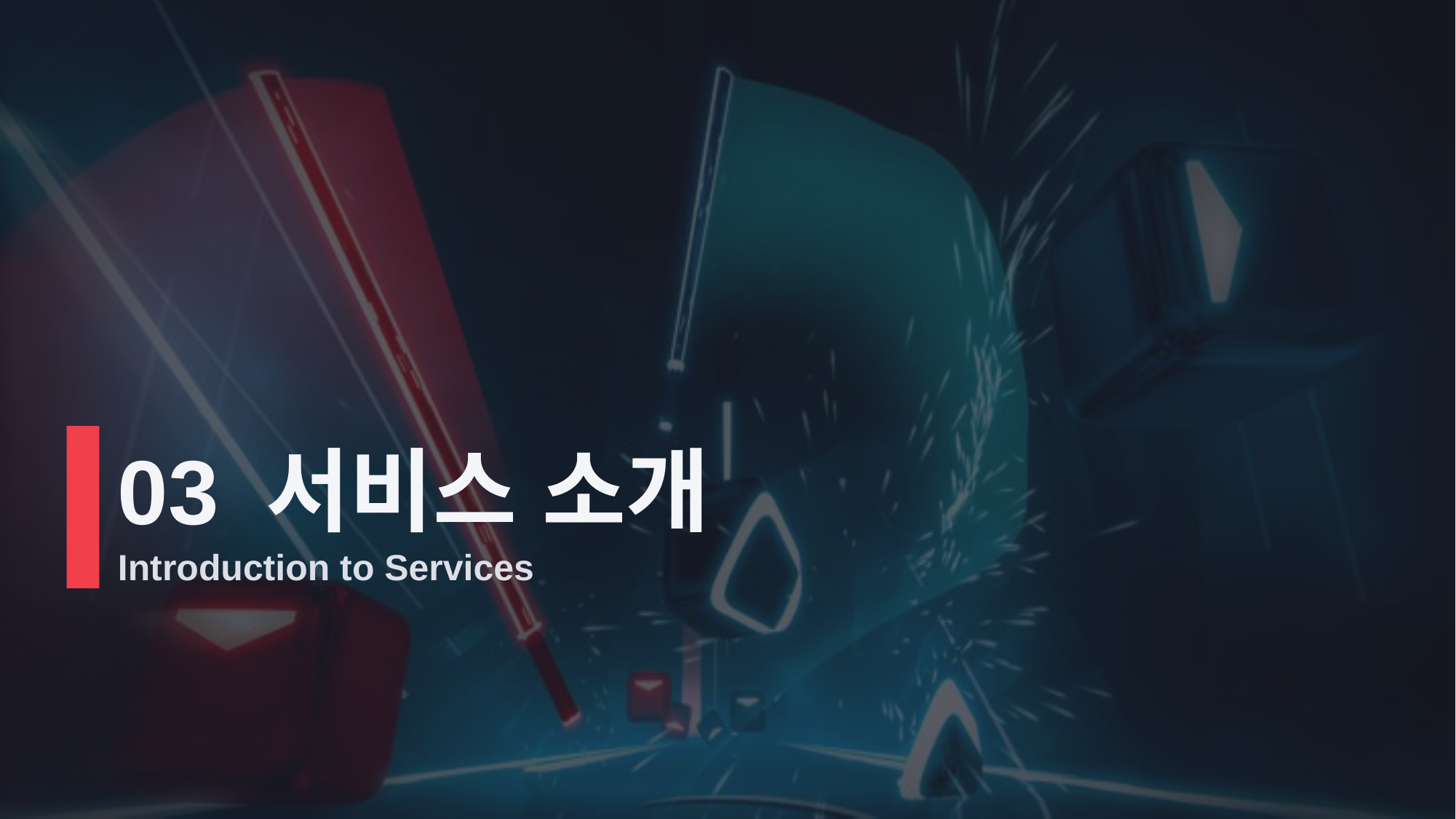

# 03 서비스 소개
Introduction to Services